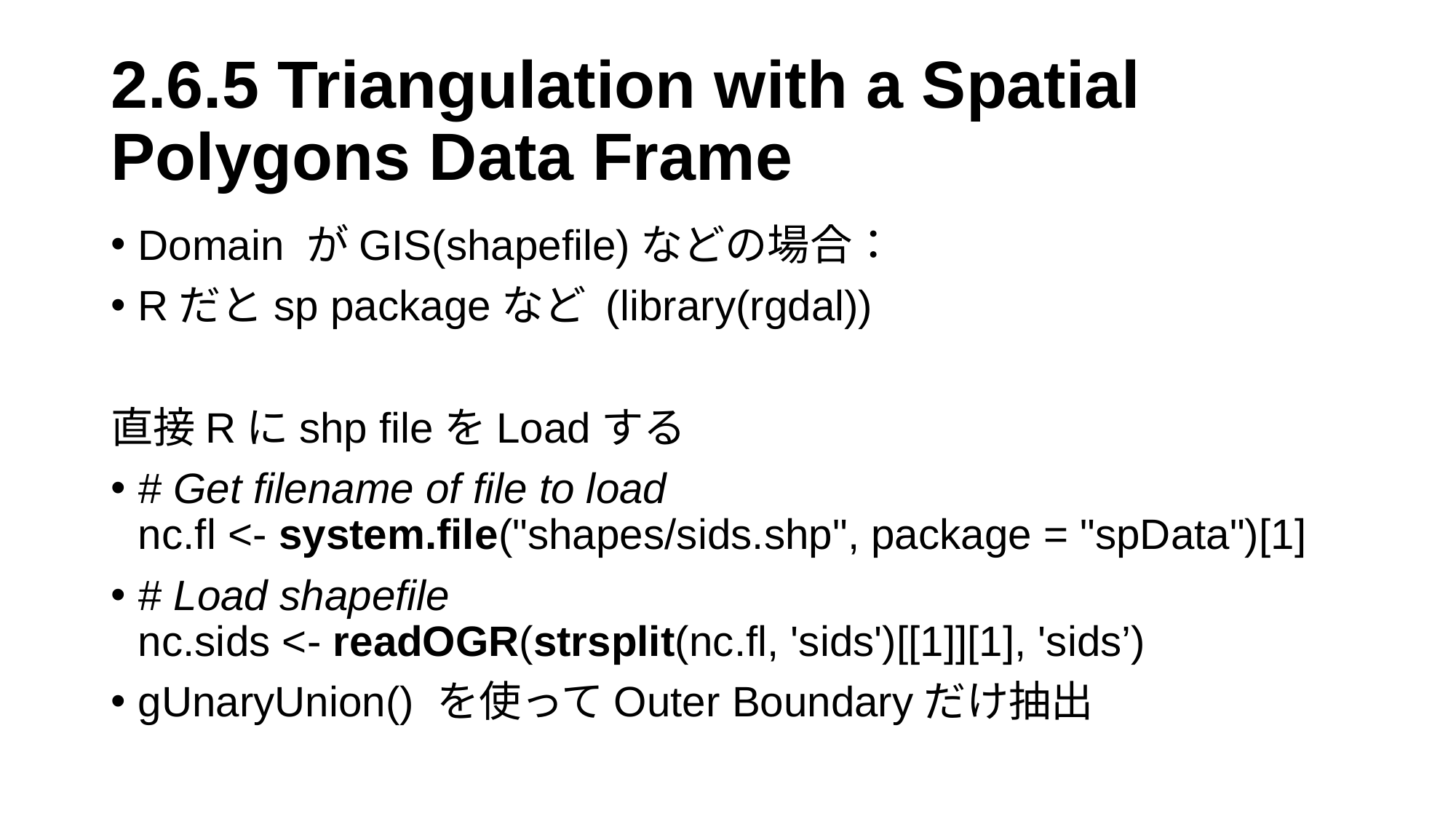

# 2.6.5 Triangulation with a Spatial Polygons Data Frame
Domain がGIS(shapefile)などの場合：
Rだとsp packageなど (library(rgdal))

直接Rにshp fileをLoadする
# Get filename of file to load nc.fl <- system.file("shapes/sids.shp", package = "spData")[1]
# Load shapefile nc.sids <- readOGR(strsplit(nc.fl, 'sids')[[1]][1], 'sids’)
gUnaryUnion() を使ってOuter Boundaryだけ抽出